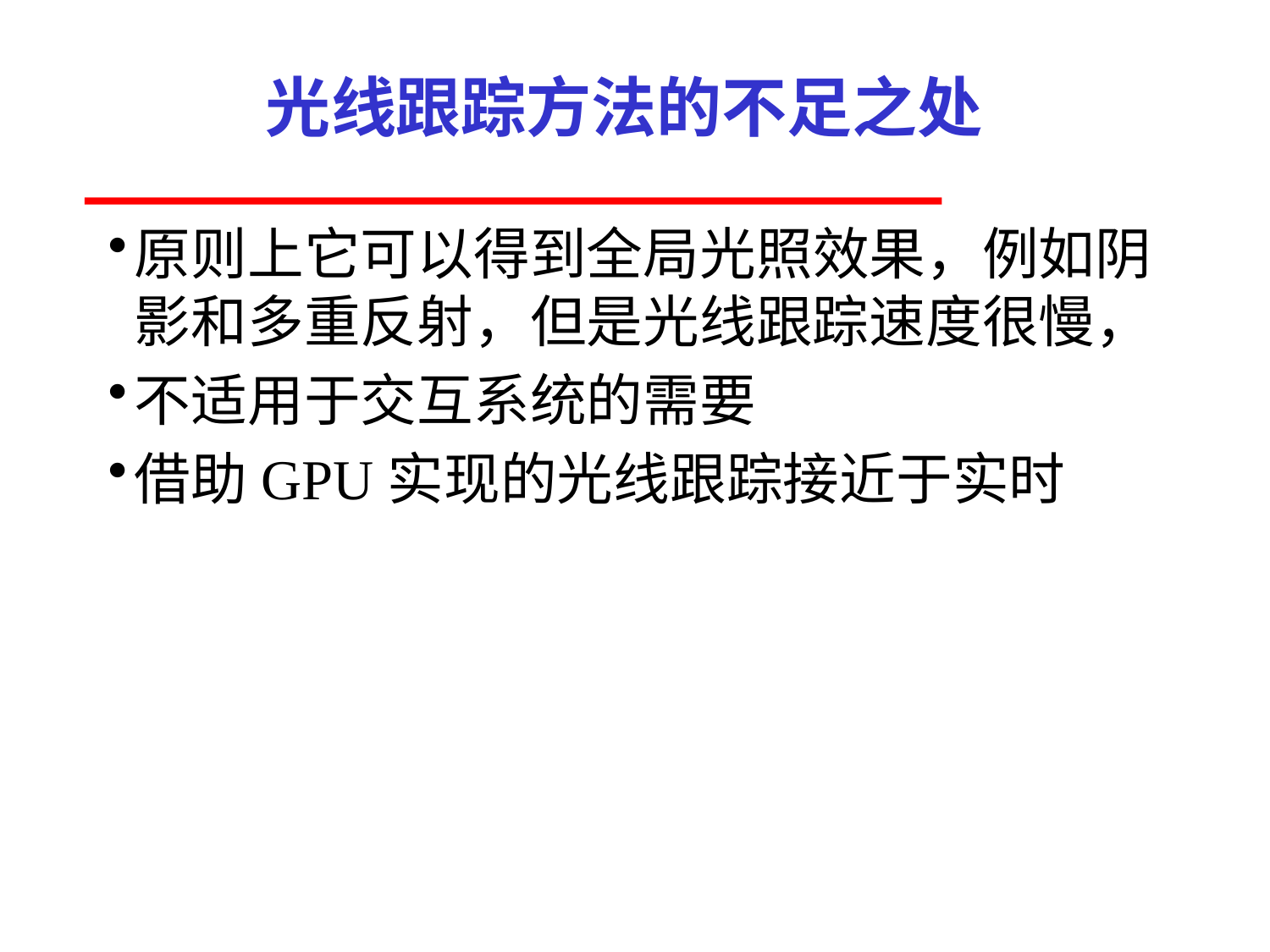

# 光线跟踪方法的不足之处
原则上它可以得到全局光照效果，例如阴影和多重反射，但是光线跟踪速度很慢，
不适用于交互系统的需要
借助GPU实现的光线跟踪接近于实时
39